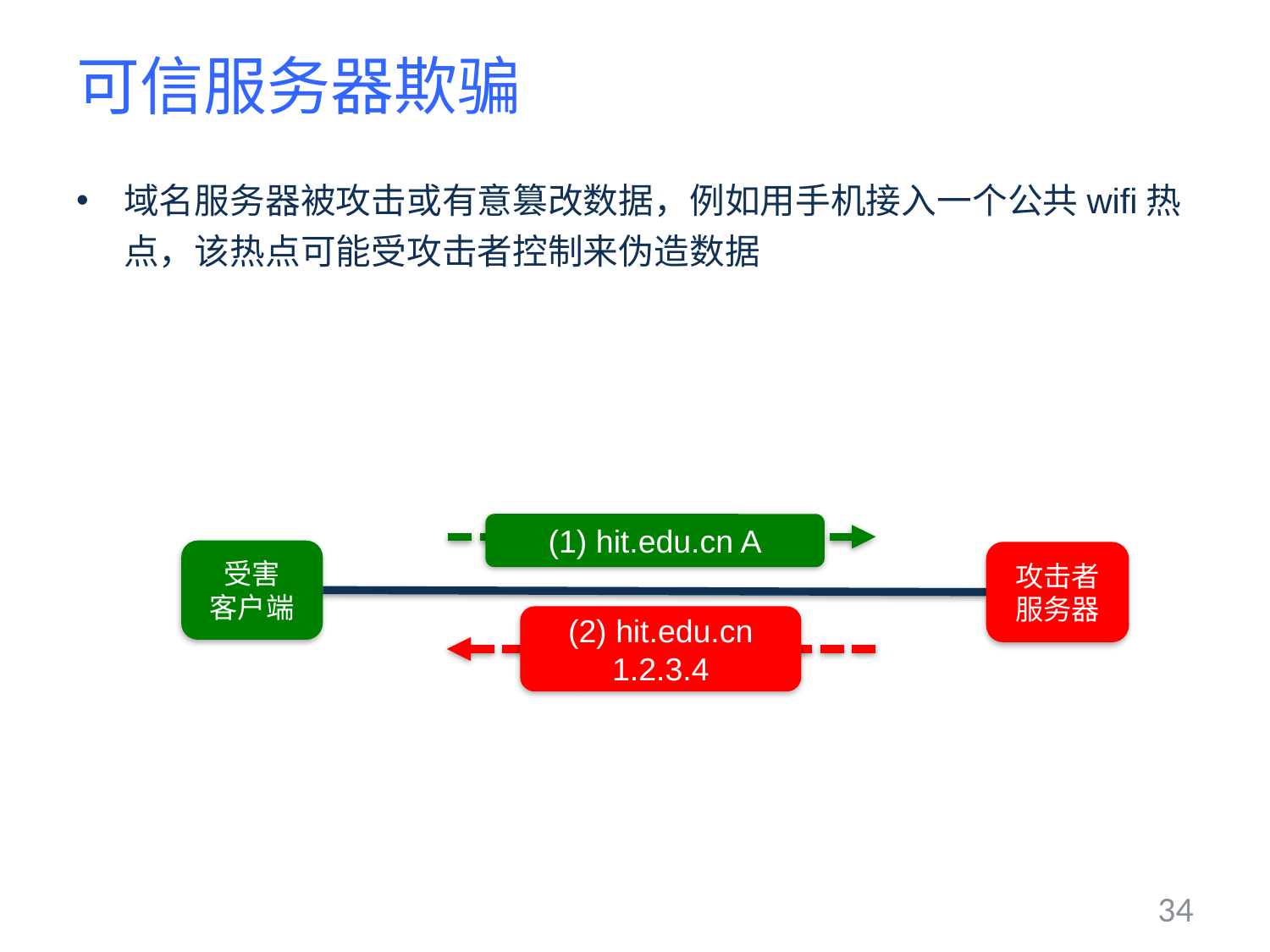

# 可信服务器欺骗
域名服务器被攻击或有意篡改数据，例如用手机接入一个公共wifi热点，该热点可能受攻击者控制来伪造数据
(1) hit.edu.cn A
受害
客户端
攻击者服务器
(2) hit.edu.cn
1.2.3.4
34